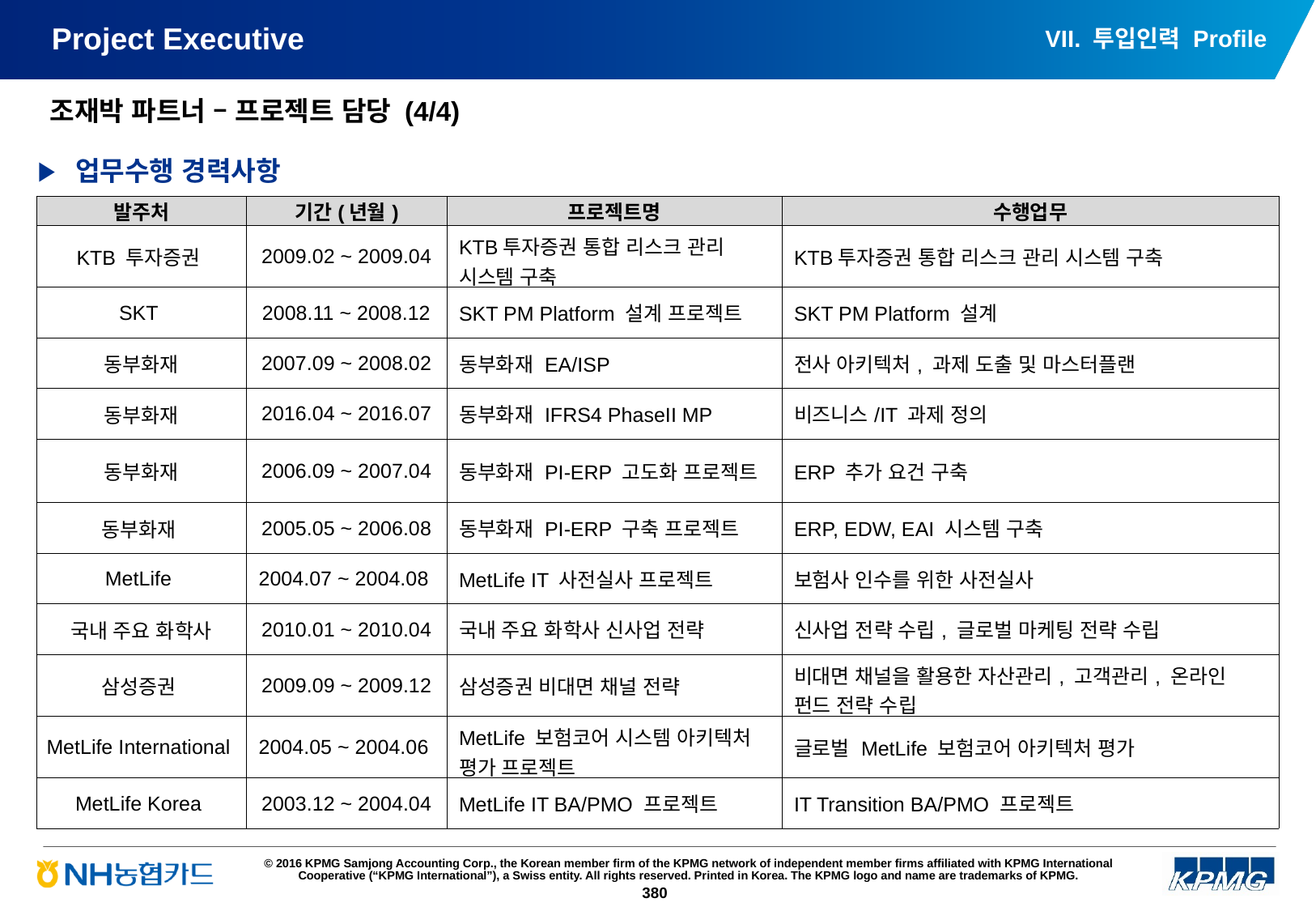

VII. 투입인력 Profile
# Project Executive
조재박 파트너 – 프로젝트 담당 (4/4)
업무수행 경력사항
| 발주처 | 기간(년월) | 프로젝트명 | 수행업무 |
| --- | --- | --- | --- |
| KTB 투자증권 | 2009.02 ~ 2009.04 | KTB투자증권 통합 리스크 관리 시스템 구축 | KTB투자증권 통합 리스크 관리 시스템 구축 |
| SKT | 2008.11 ~ 2008.12 | SKT PM Platform 설계 프로젝트 | SKT PM Platform 설계 |
| 동부화재 | 2007.09 ~ 2008.02 | 동부화재 EA/ISP | 전사 아키텍처, 과제 도출 및 마스터플랜 |
| 동부화재 | 2016.04 ~ 2016.07 | 동부화재 IFRS4 PhaseII MP | 비즈니스/IT 과제 정의 |
| 동부화재 | 2006.09 ~ 2007.04 | 동부화재 PI-ERP 고도화 프로젝트 | ERP 추가 요건 구축 |
| 동부화재 | 2005.05 ~ 2006.08 | 동부화재 PI-ERP 구축 프로젝트 | ERP, EDW, EAI 시스템 구축 |
| MetLife | 2004.07 ~ 2004.08 | MetLife IT 사전실사 프로젝트 | 보험사 인수를 위한 사전실사 |
| 국내 주요 화학사 | 2010.01 ~ 2010.04 | 국내 주요 화학사 신사업 전략 | 신사업 전략 수립, 글로벌 마케팅 전략 수립 |
| 삼성증권 | 2009.09 ~ 2009.12 | 삼성증권 비대면 채널 전략 | 비대면 채널을 활용한 자산관리, 고객관리, 온라인 펀드 전략 수립 |
| MetLife International | 2004.05 ~ 2004.06 | MetLife 보험코어 시스템 아키텍처 평가 프로젝트 | 글로벌 MetLife 보험코어 아키텍처 평가 |
| MetLife Korea | 2003.12 ~ 2004.04 | MetLife IT BA/PMO 프로젝트 | IT Transition BA/PMO 프로젝트 |